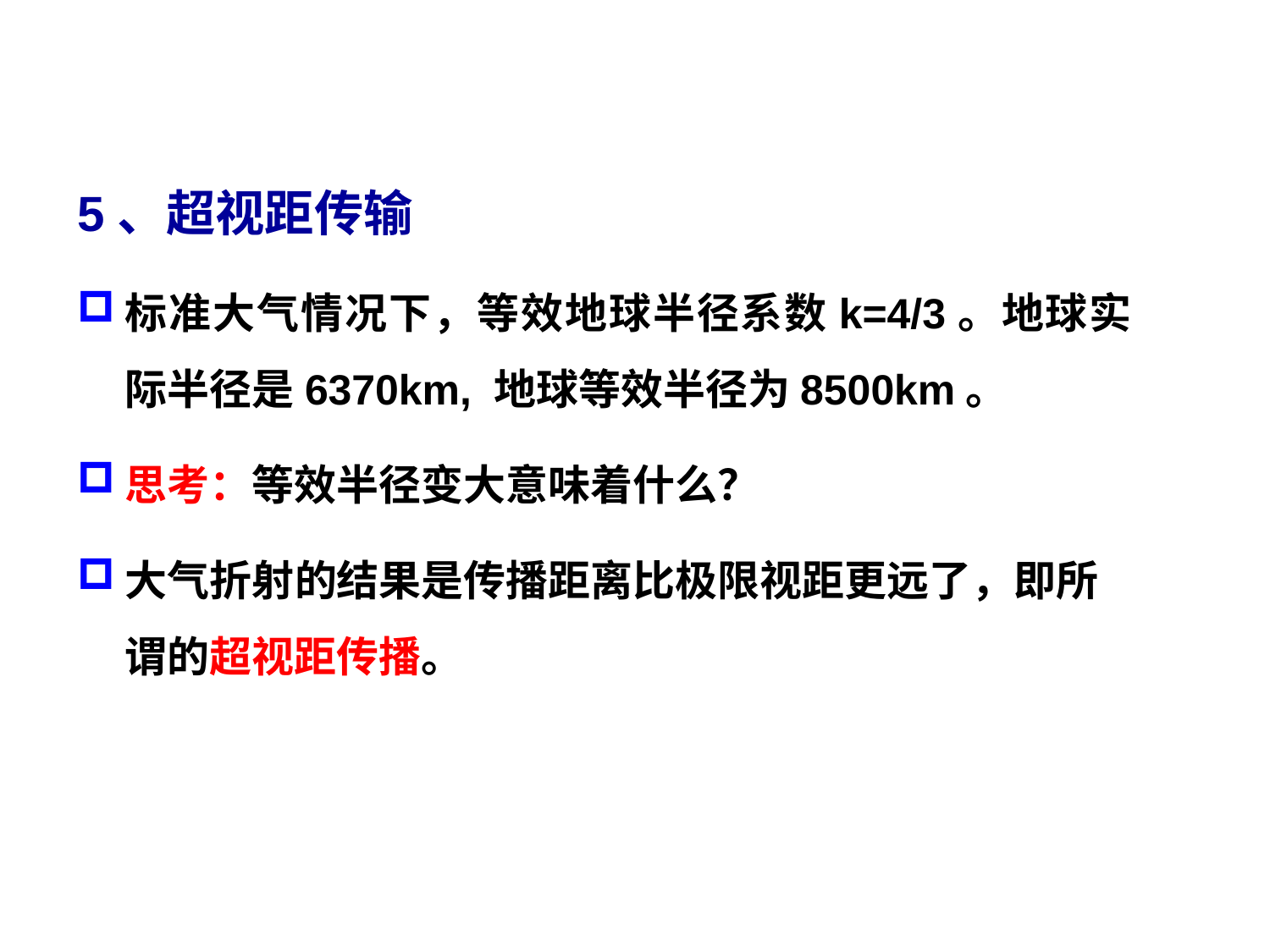

# 四、大气中的电波传播
5、超视距传输
标准大气情况下，等效地球半径系数k=4/3。地球实际半径是6370km, 地球等效半径为8500km。
思考：等效半径变大意味着什么？
大气折射的结果是传播距离比极限视距更远了，即所谓的超视距传播。